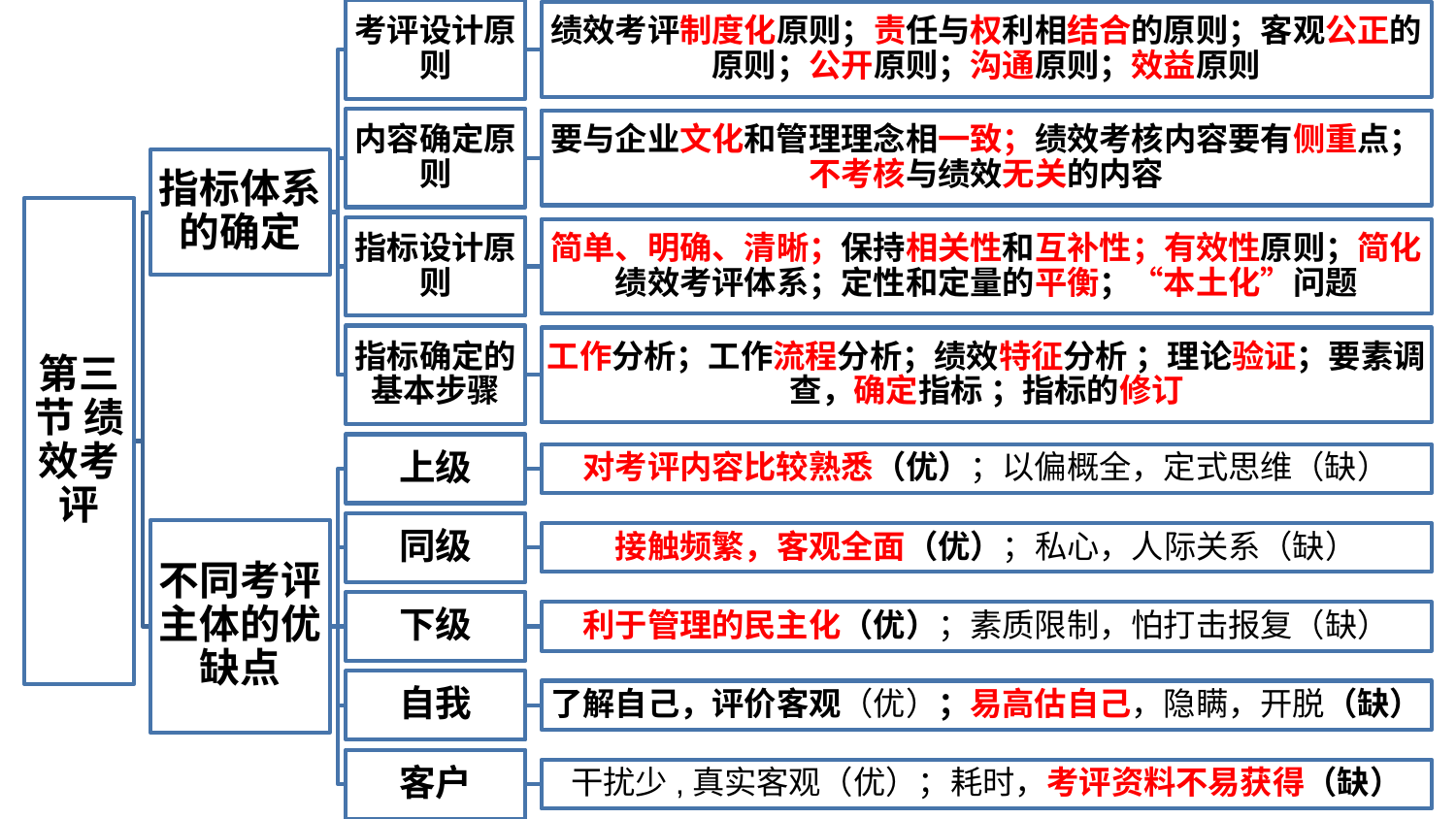

第三节 绩效考评
指标体系的确定
考评设计原则
绩效考评制度化原则；责任与权利相结合的原则；客观公正的原则；公开原则；沟通原则；效益原则
内容确定原则
要与企业文化和管理理念相一致；绩效考核内容要有侧重点；不考核与绩效无关的内容
指标设计原则
简单、明确、清晰；保持相关性和互补性；有效性原则；简化绩效考评体系；定性和定量的平衡；“本土化”问题
指标确定的基本步骤
工作分析；工作流程分析；绩效特征分析 ；理论验证；要素调查，确定指标 ；指标的修订
不同考评主体的优缺点
上级
对考评内容比较熟悉（优）；以偏概全，定式思维（缺）
同级
接触频繁，客观全面（优）；私心，人际关系（缺）
下级
利于管理的民主化（优）；素质限制，怕打击报复（缺）
自我
了解自己，评价客观（优）；易高估自己，隐瞒，开脱（缺）
客户
干扰少,真实客观（优）；耗时，考评资料不易获得（缺）
多题型